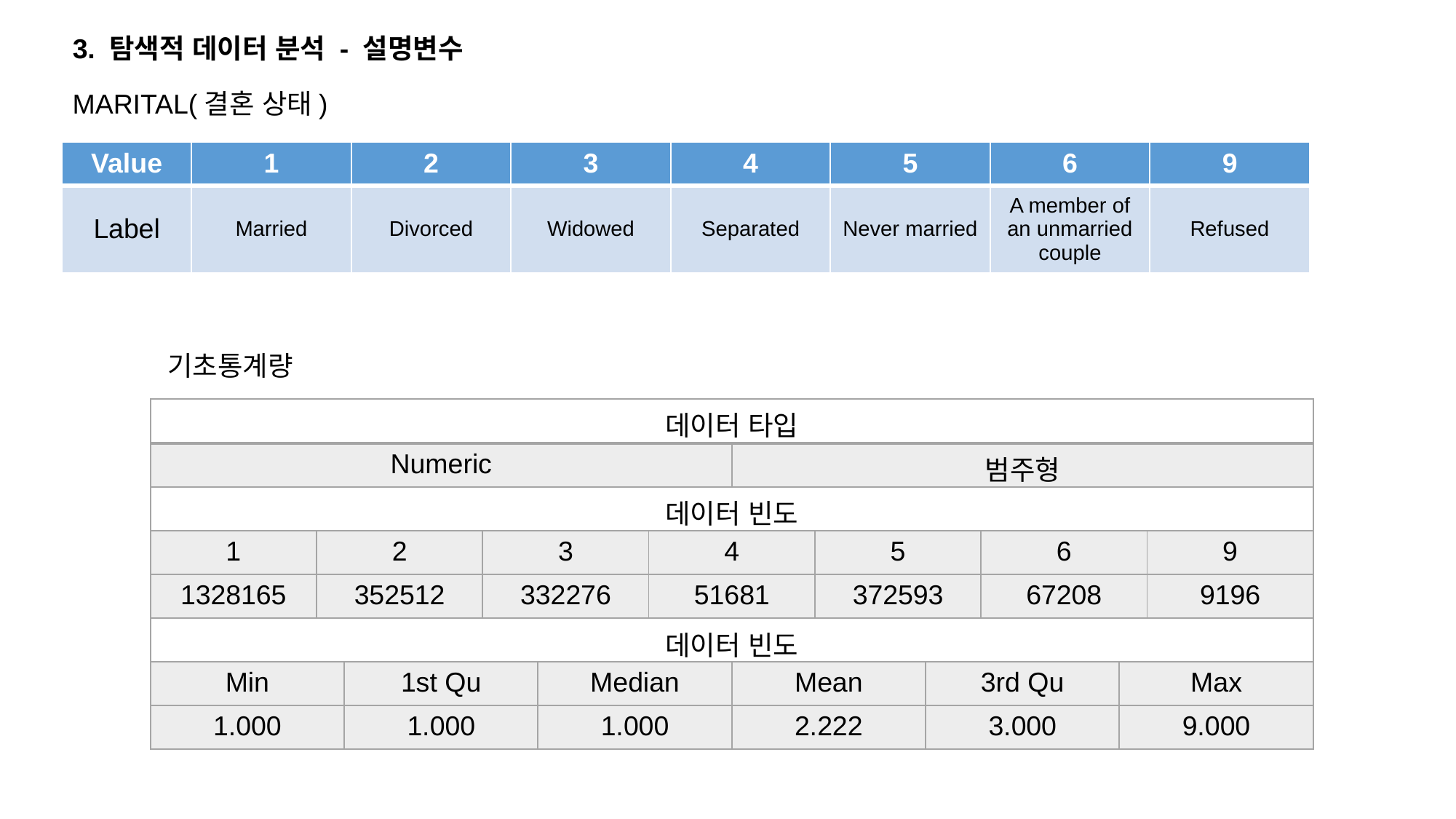

3. 탐색적 데이터 분석 - 설명변수
MARITAL(결혼 상태)
| Value | 1 | 2 | 3 | 4 | 5 | 6 | 9 |
| --- | --- | --- | --- | --- | --- | --- | --- |
| Label | Married | Divorced | Widowed | Separated | Never married | A member of an unmarried couple | Refused |
기초통계량
| 데이터 타입 |  |  |  |  |  |  |  |  |  |  |  |
| --- | --- | --- | --- | --- | --- | --- | --- | --- | --- | --- | --- |
| Numeric |  |  |  |  |  | 범주형 |  |  |  |  |  |
| 데이터 빈도 |  |  |  |  |  |  |  |  |  |  |  |
| 1 | 2 |  | 3 |  | 4 |  | 5 |  | 6 |  | 9 |
| 1328165 | 352512 |  | 332276 |  | 51681 |  | 372593 |  | 67208 |  | 9196 |
| 데이터 빈도 |  |  |  |  |  |  |  |  |  |  |  |
| Min |  | 1st Qu |  | Median |  | Mean |  | 3rd Qu |  | Max |  |
| 1.000 |  | 1.000 |  | 1.000 |  | 2.222 |  | 3.000 |  | 9.000 |  |